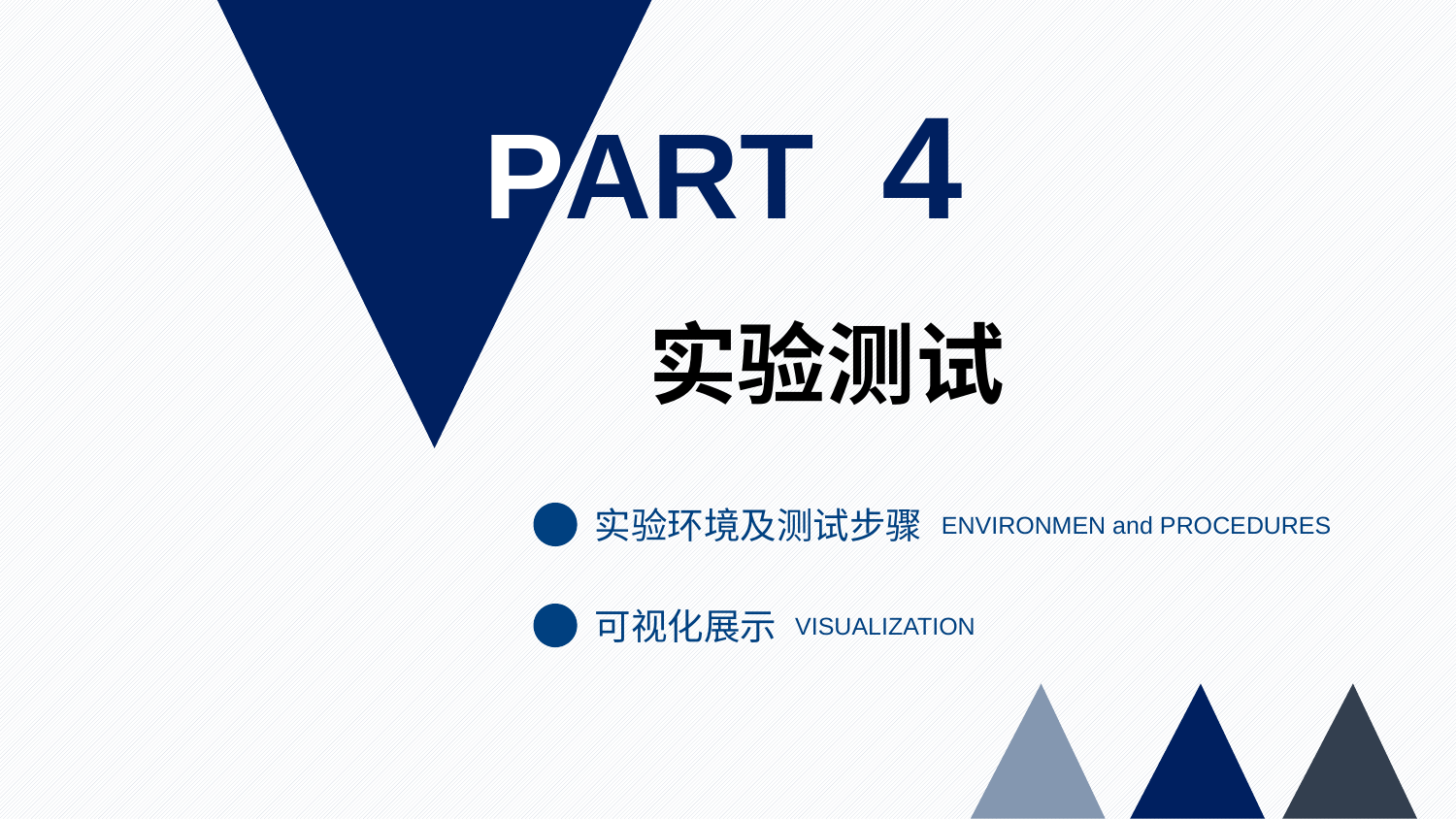

PART  4
实验测试
实验环境及测试步骤

ENVIRONMEN and PROCEDURES
可视化展示
VISUALIZATION